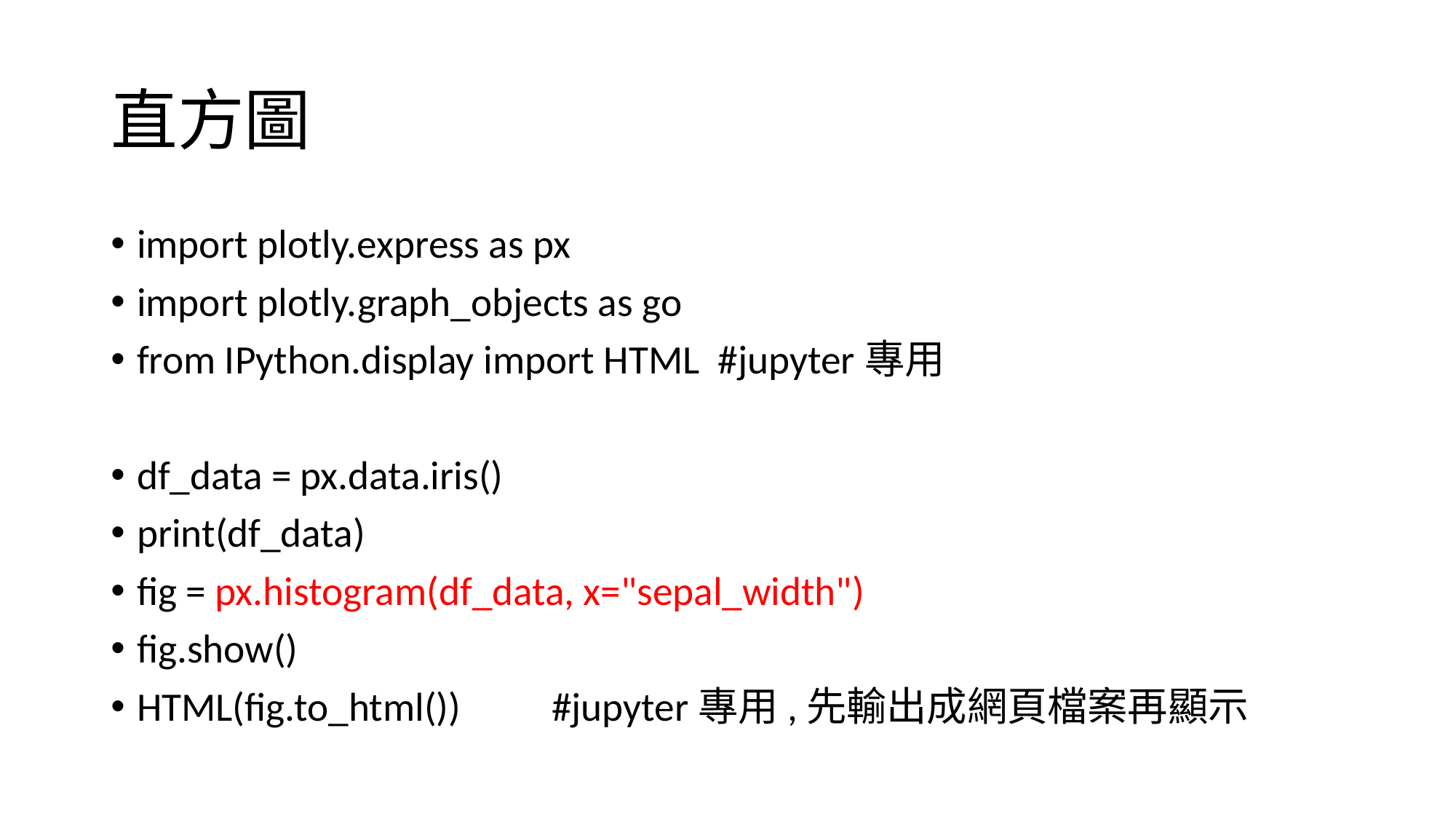

# 直方圖
import plotly.express as px
import plotly.graph_objects as go
from IPython.display import HTML  #jupyter專用

df_data = px.data.iris()
print(df_data)
fig = px.histogram(df_data, x="sepal_width")
fig.show()
HTML(fig.to_html())	#jupyter專用,先輸出成網頁檔案再顯示